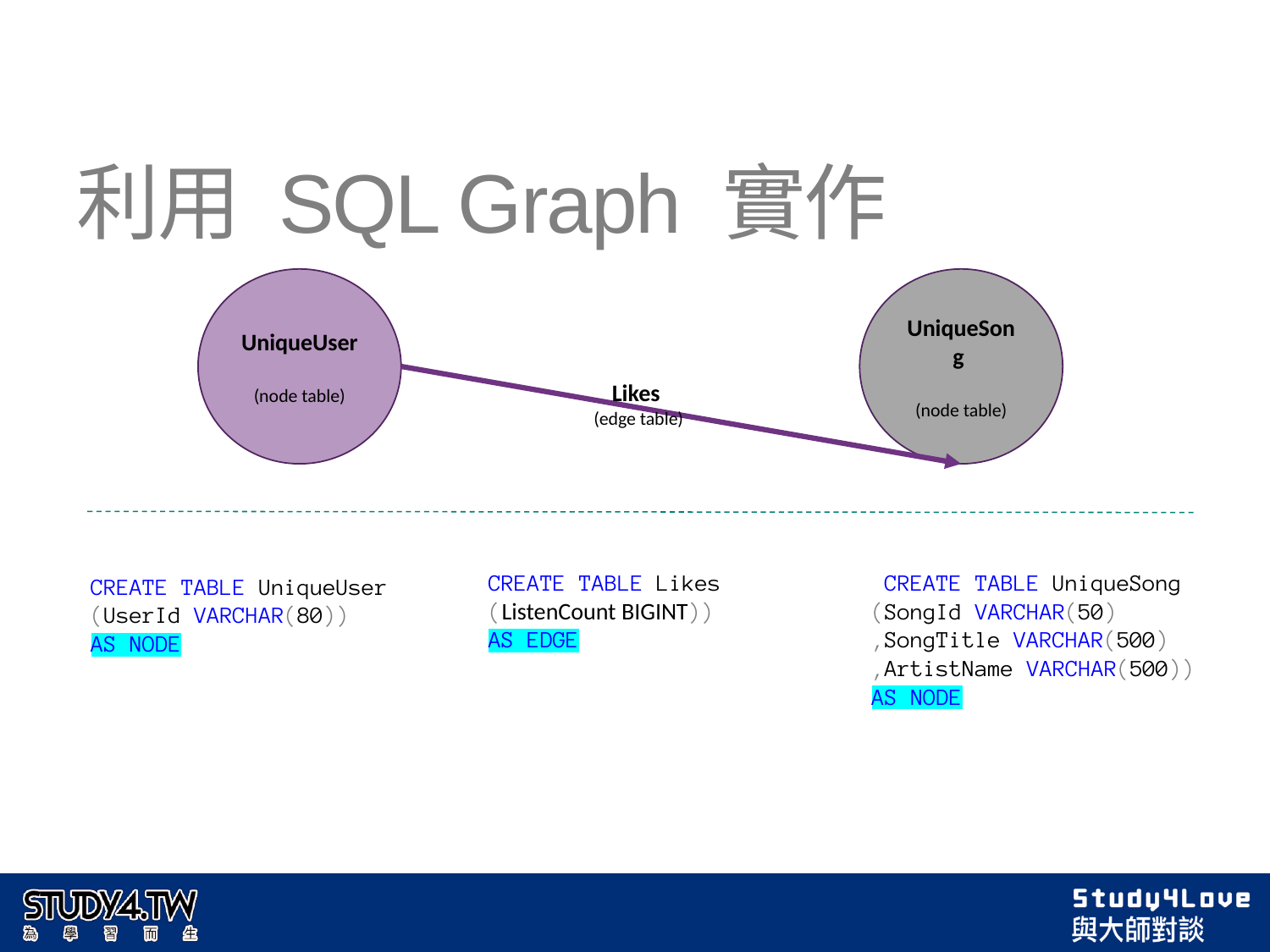

利用 SQL Graph 實作
UniqueUser

(node table)
UniqueSong

(node table)
Likes
(edge table)
CREATE TABLE Likes (ListenCount BIGINT))
AS EDGE
 CREATE TABLE UniqueSong (SongId VARCHAR(50)
,SongTitle VARCHAR(500)
,ArtistName VARCHAR(500))
AS NODE
CREATE TABLE UniqueUser (UserId VARCHAR(80))
AS NODE